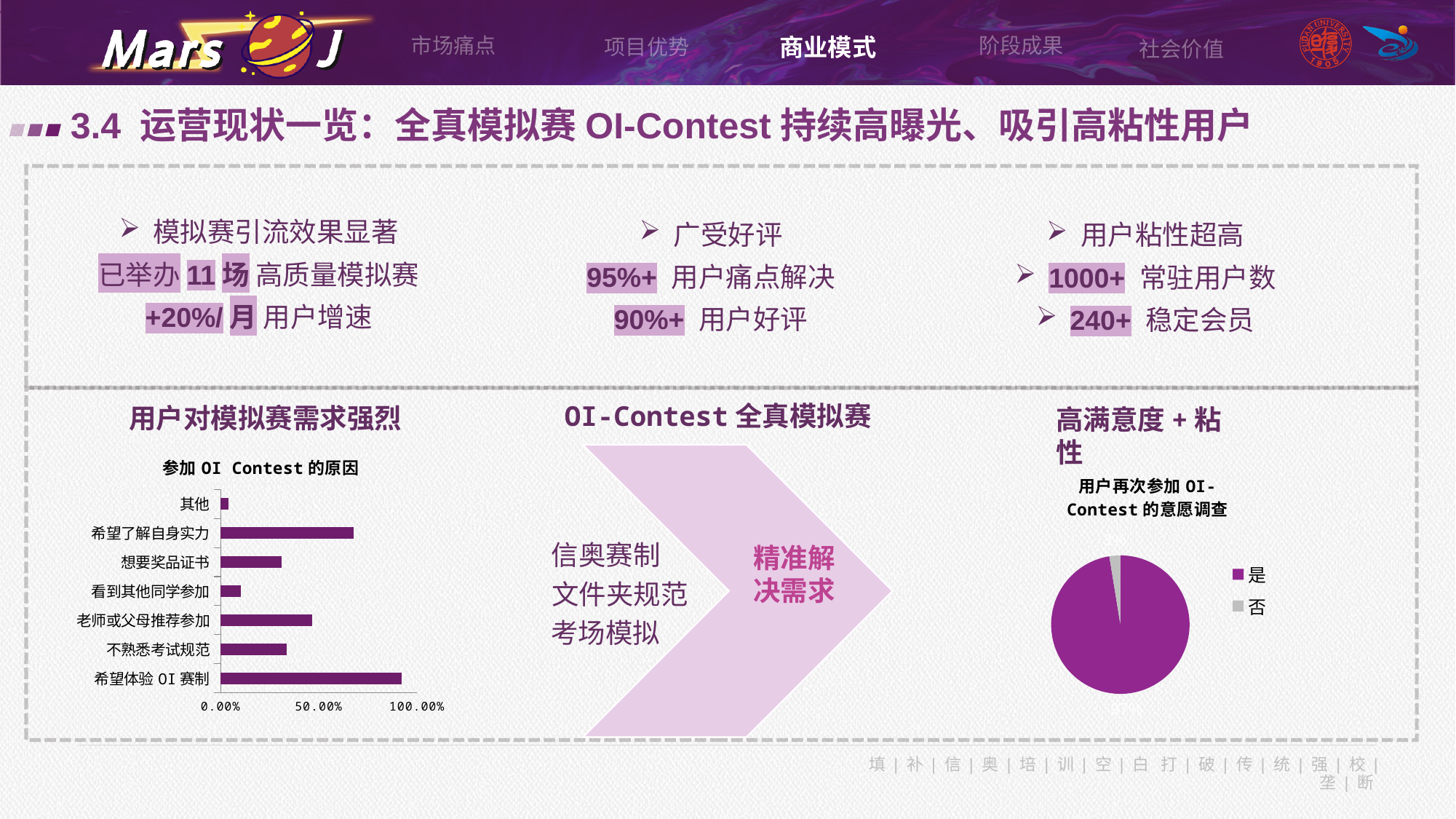

阶段成果
市场痛点
商业模式
项目优势
社会价值
3.4 运营现状一览：全真模拟赛OI-Contest持续高曝光、吸引高粘性用户

模拟赛引流效果显著
已举办11场 高质量模拟赛
+20%/月 用户增速
广受好评
95%+ 用户痛点解决
90%+ 用户好评
用户粘性超高
1000+ 常驻用户数
240+ 稳定会员

OI-Contest全真模拟赛
用户对模拟赛需求强烈
高满意度+粘性

### Chart: 参加OI Contest的原因

| Category |  |
|---|---|
| 希望体验OI赛制 | 0.9221 |
| 不熟悉考试规范 | 0.3377 |
| 老师或父母推荐参加 | 0.4675 |
| 看到其他同学参加 | 0.1039 |
| 想要奖品证书 | 0.3117 |
| 希望了解自身实力 | 0.6753 |
| 其他 | 0.039 |

### Chart: 用户再次参加OI-Contest的意愿调查

| Category |  |
|---|---|
| 是 | 0.9744 |
| 否 | 0.0256 |
信奥赛制
精准解决需求
文件夹规范
考场模拟